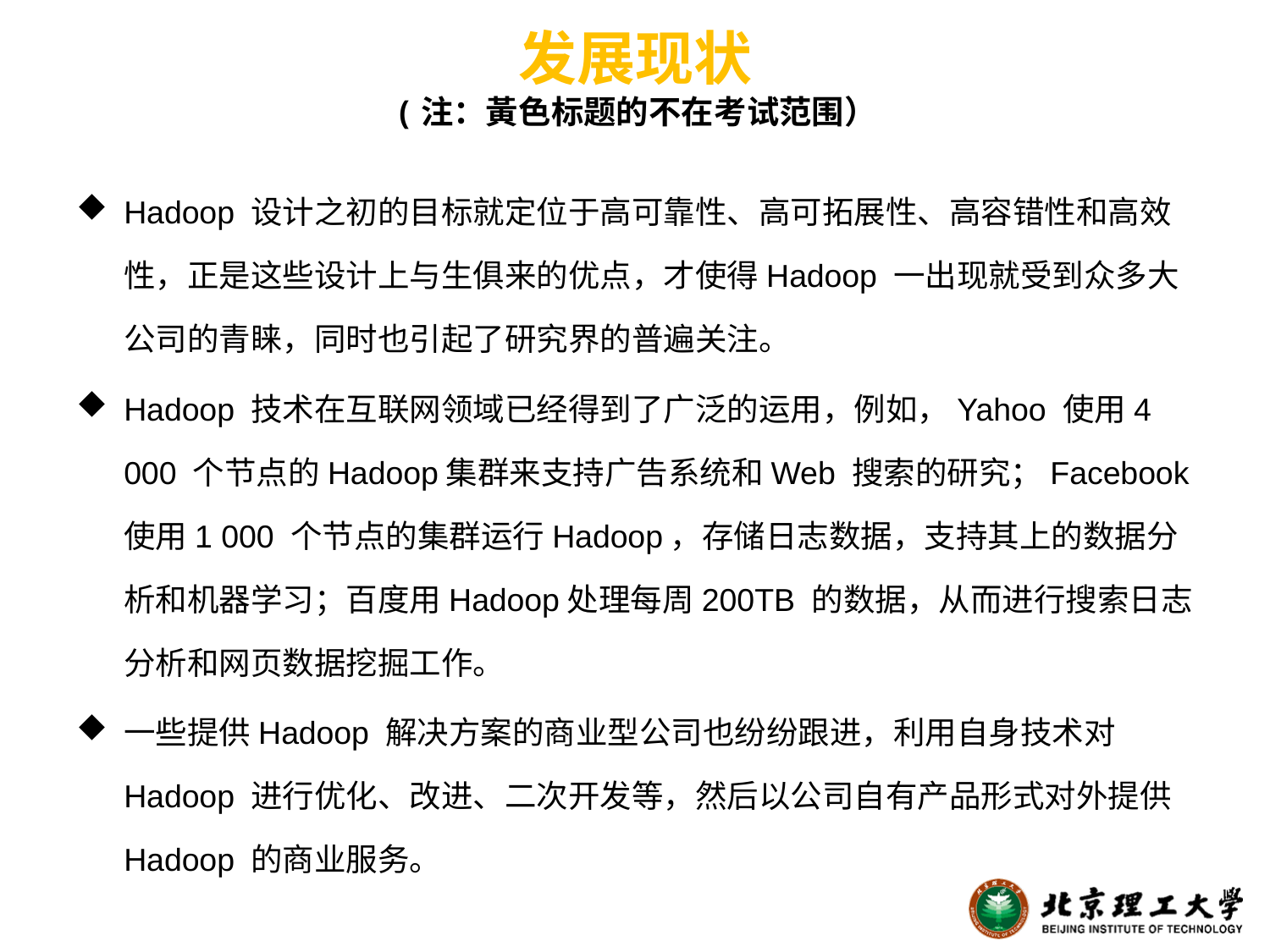

# 发展现状 (注：黃色标题的不在考试范围）
Hadoop 设计之初的目标就定位于高可靠性、高可拓展性、高容错性和高效性，正是这些设计上与生俱来的优点，才使得Hadoop 一出现就受到众多大公司的青睐，同时也引起了研究界的普遍关注。
Hadoop 技术在互联网领域已经得到了广泛的运用，例如，Yahoo 使用4 000 个节点的Hadoop集群来支持广告系统和Web 搜索的研究；Facebook 使用1 000 个节点的集群运行Hadoop，存储日志数据，支持其上的数据分析和机器学习；百度用Hadoop处理每周200TB 的数据，从而进行搜索日志分析和网页数据挖掘工作。
一些提供Hadoop 解决方案的商业型公司也纷纷跟进，利用自身技术对Hadoop 进行优化、改进、二次开发等，然后以公司自有产品形式对外提供Hadoop 的商业服务。